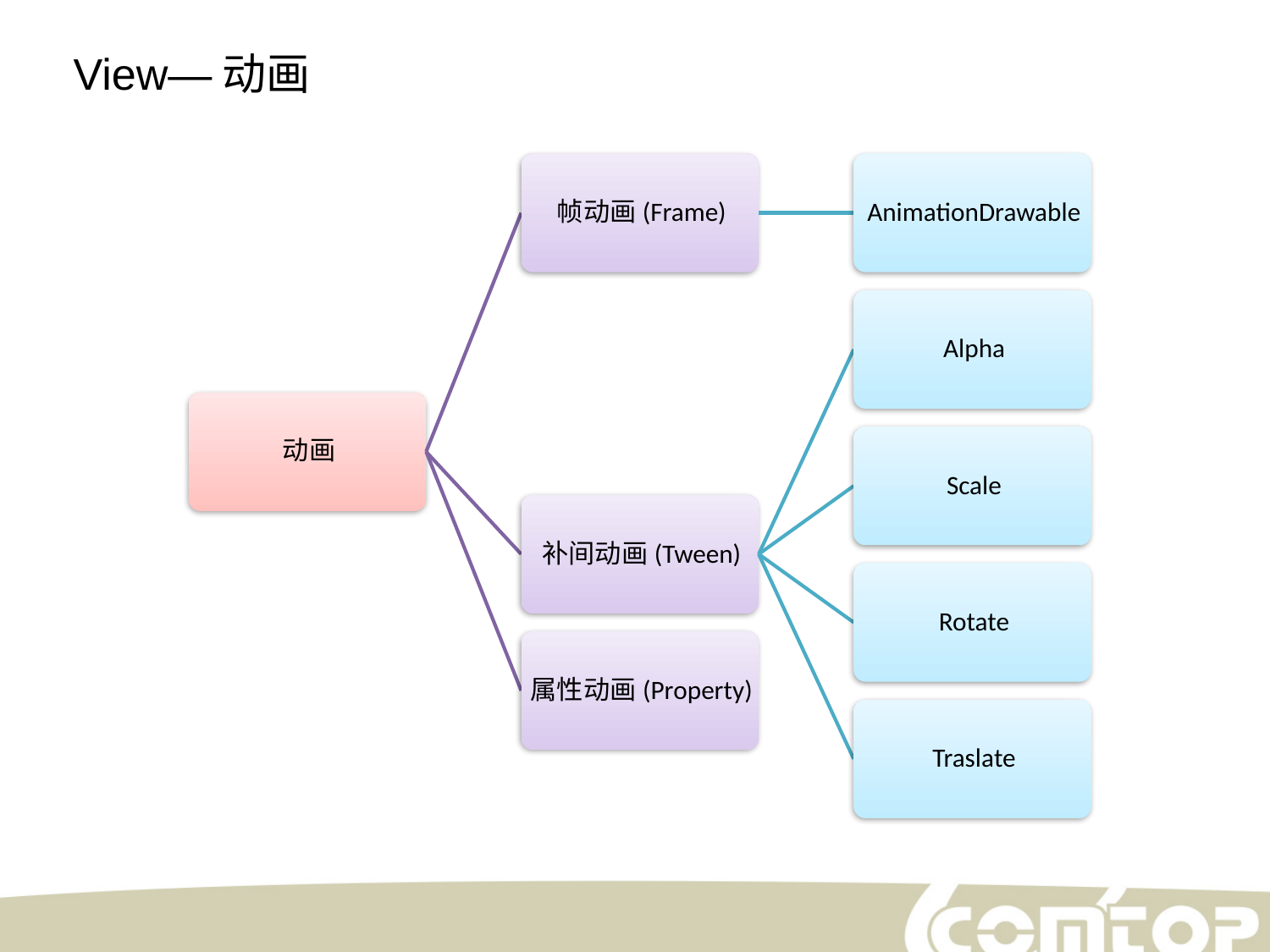

View—动画
动画

帧动画(Frame)

AnimationDrawable

补间动画(Tween)

Alpha

Scale

Rotate

Traslate

属性动画(Property)